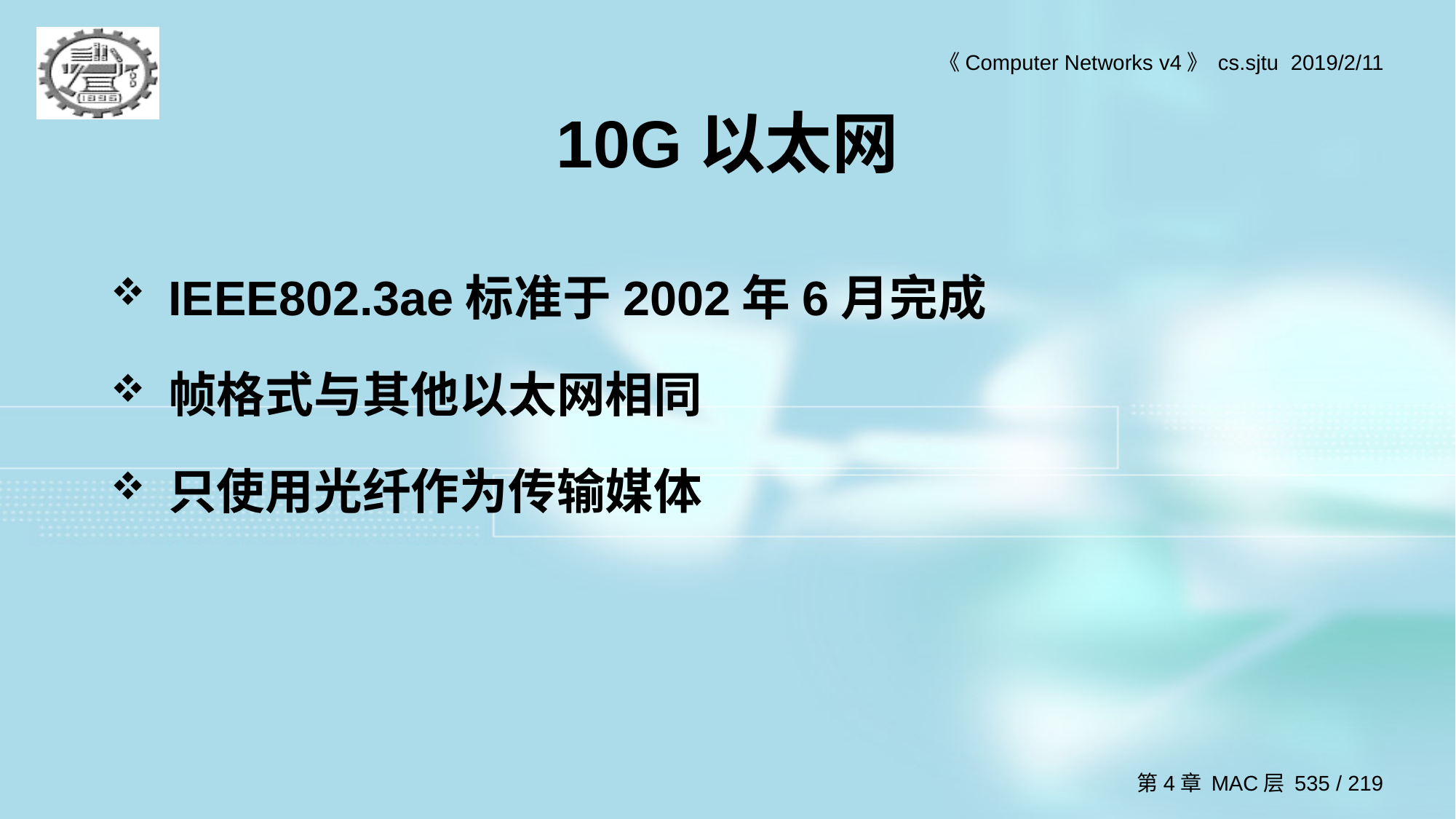

# 10G以太网
IEEE802.3ae标准于2002年6月完成
帧格式与其他以太网相同
只使用光纤作为传输媒体